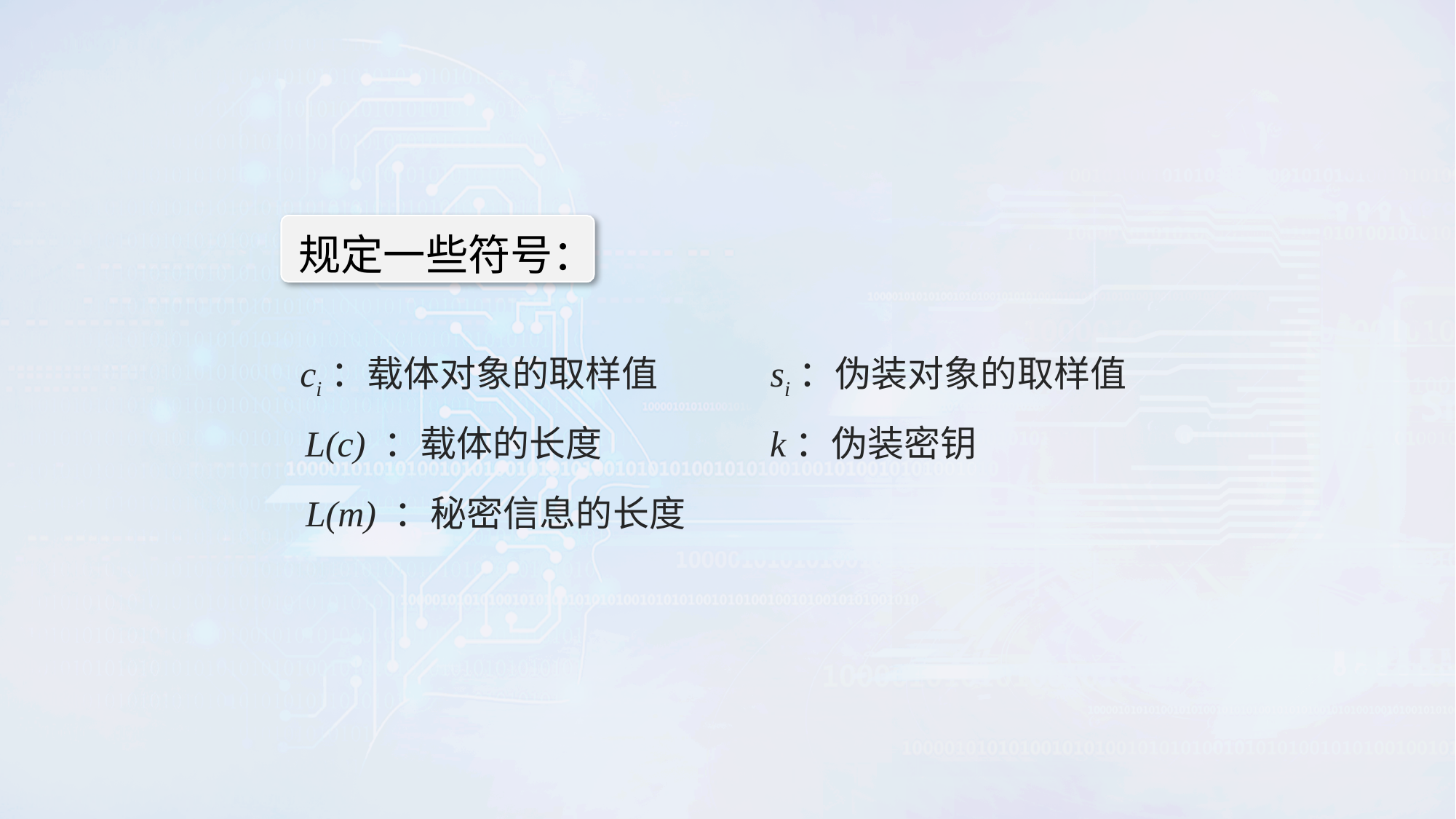

规定一些符号：
ci：载体对象的取样值
si：伪装对象的取样值
k：伪装密钥
L(c) ：载体的长度
L(m) ：秘密信息的长度